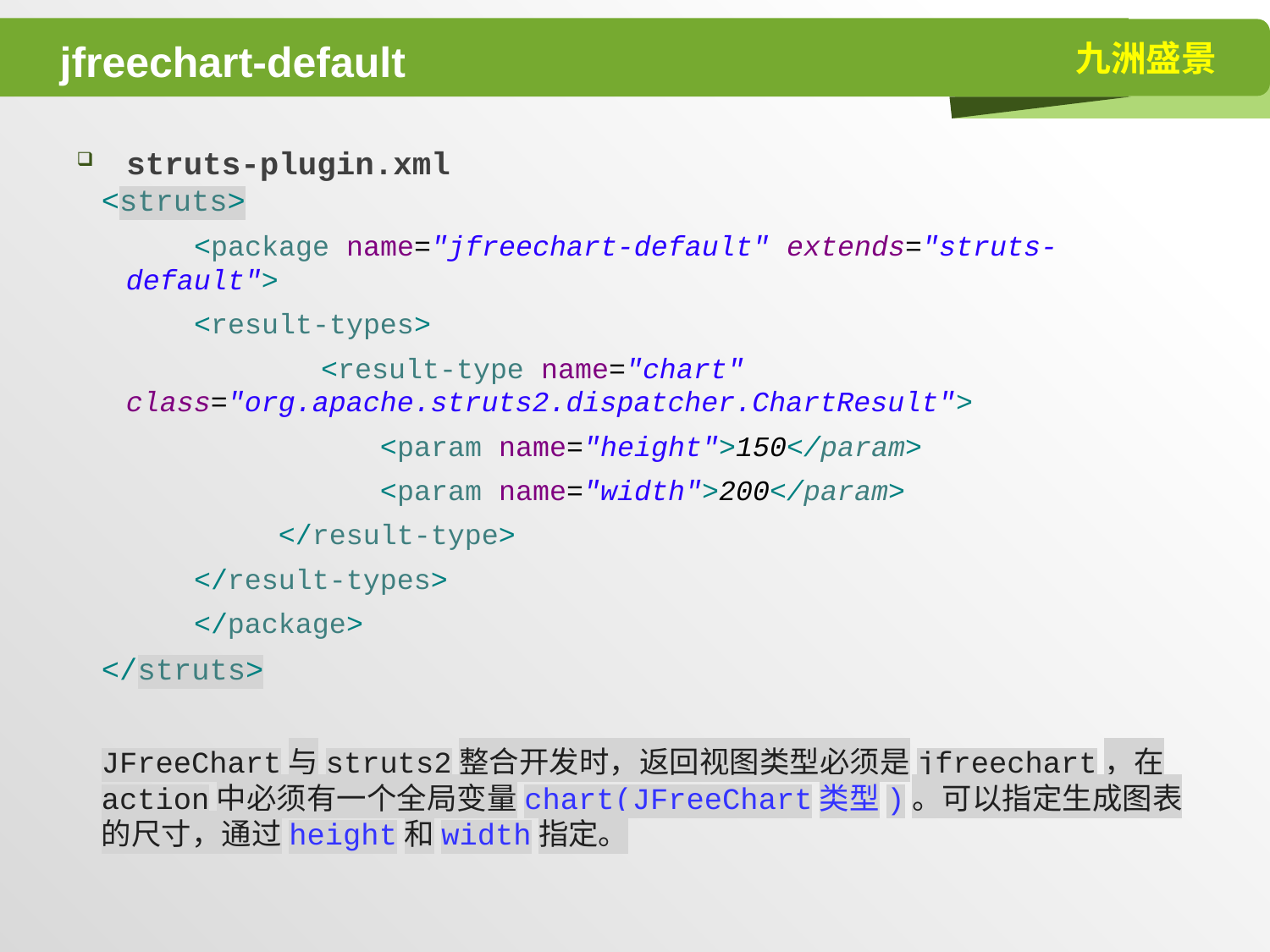

# jfreechart-default
struts-plugin.xml
<struts>
    <package name="jfreechart-default" extends="struts-default">
    <result-types>
    	    <result-type name="chart" 		class="org.apache.struts2.dispatcher.ChartResult">
    		<param name="height">150</param>
   		<param name="width">200</param>
         </result-type>
    </result-types>
    </package>
</struts>

JFreeChart与struts2整合开发时，返回视图类型必须是jfreechart，在action中必须有一个全局变量chart(JFreeChart类型)。可以指定生成图表的尺寸，通过height和width指定。